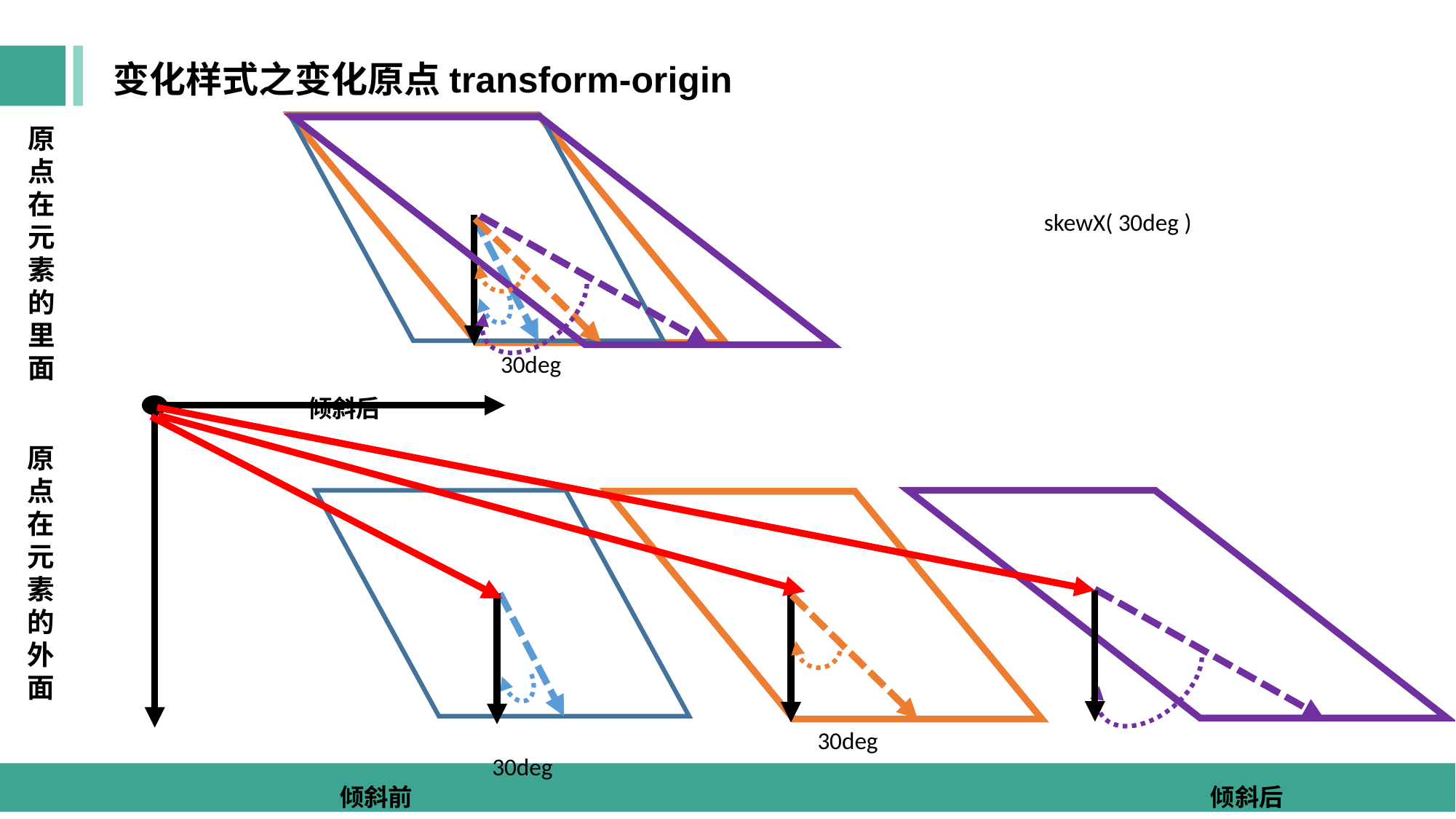

变化样式之变化原点transform-origin

原点在元素的里面

skewX( 30deg )
hello

30deg
倾斜后

原点在元素的外面

hello

30deg
30deg

倾斜后
倾斜前